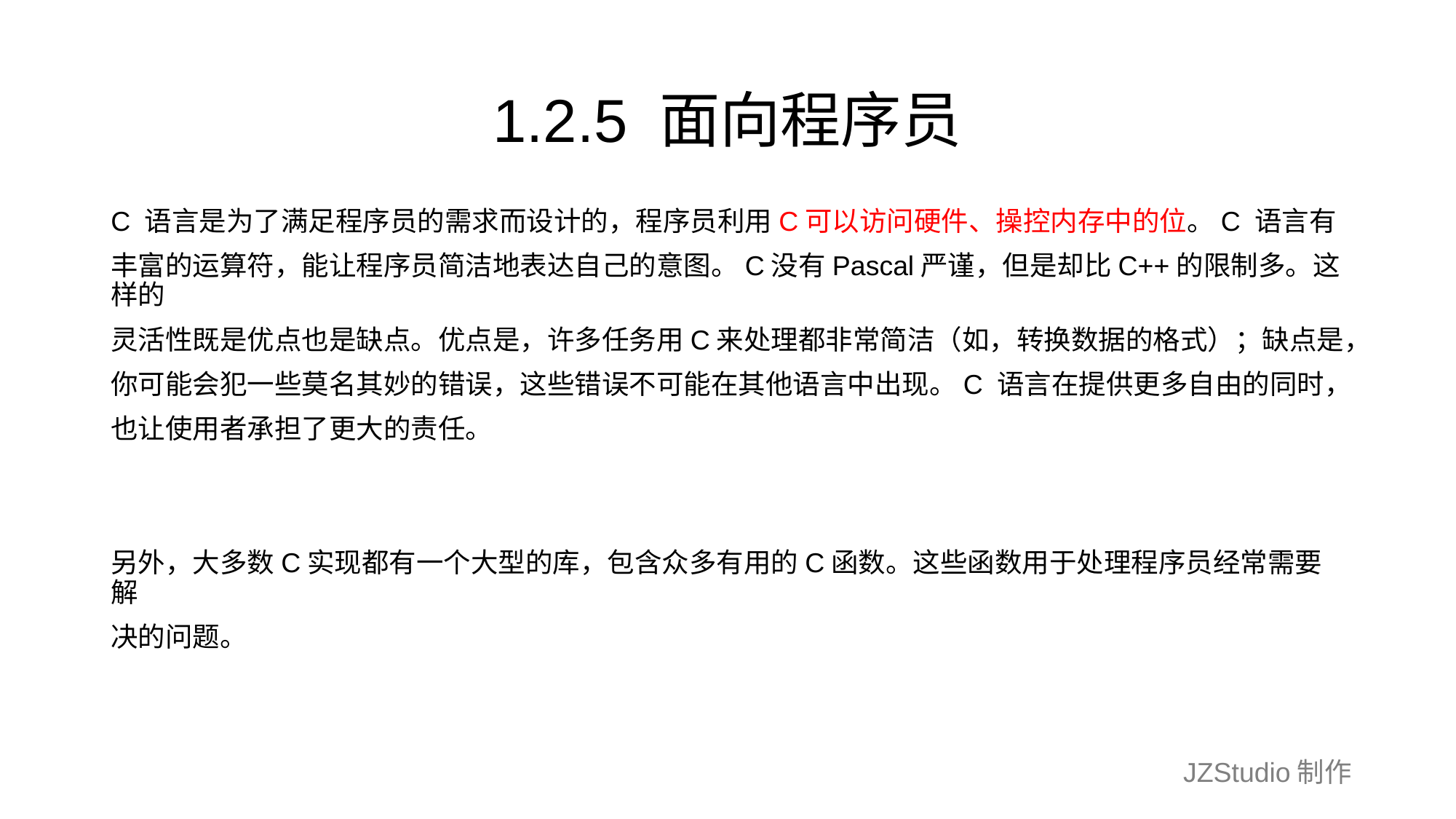

# 1.2.5 面向程序员
C 语言是为了满足程序员的需求而设计的，程序员利用C可以访问硬件、操控内存中的位。C 语言有
丰富的运算符，能让程序员简洁地表达自己的意图。C没有Pascal严谨，但是却比C++的限制多。这样的
灵活性既是优点也是缺点。优点是，许多任务用C来处理都非常简洁（如，转换数据的格式）；缺点是，
你可能会犯一些莫名其妙的错误，这些错误不可能在其他语言中出现。C 语言在提供更多自由的同时，
也让使用者承担了更大的责任。

另外，大多数C实现都有一个大型的库，包含众多有用的C函数。这些函数用于处理程序员经常需要解
决的问题。